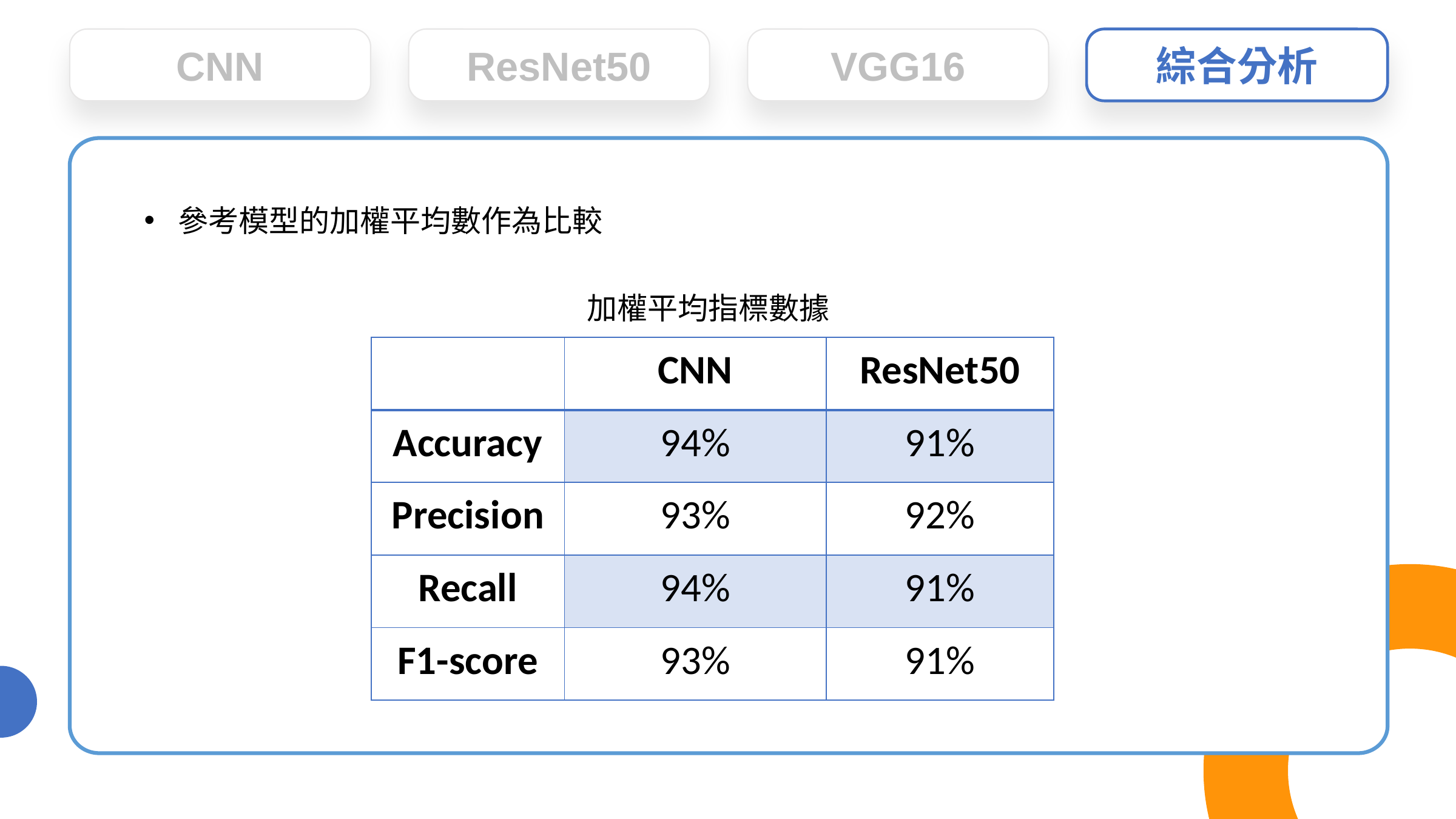

CNN

仍有少量類別被錯分
但整體表現
依然非常優異
CNN
ResNet50
VGG16
綜合分析

參考模型的加權平均數作為比較
ResNet

在少數類別的
表現優於CNN
使得整體預測分佈更均衡
加權平均指標數據
|  | CNN | ResNet50 |
| --- | --- | --- |
| Accuracy | 94% | 91% |
| Precision | 93% | 92% |
| Recall | 94% | 91% |
| F1-score | 93% | 91% |